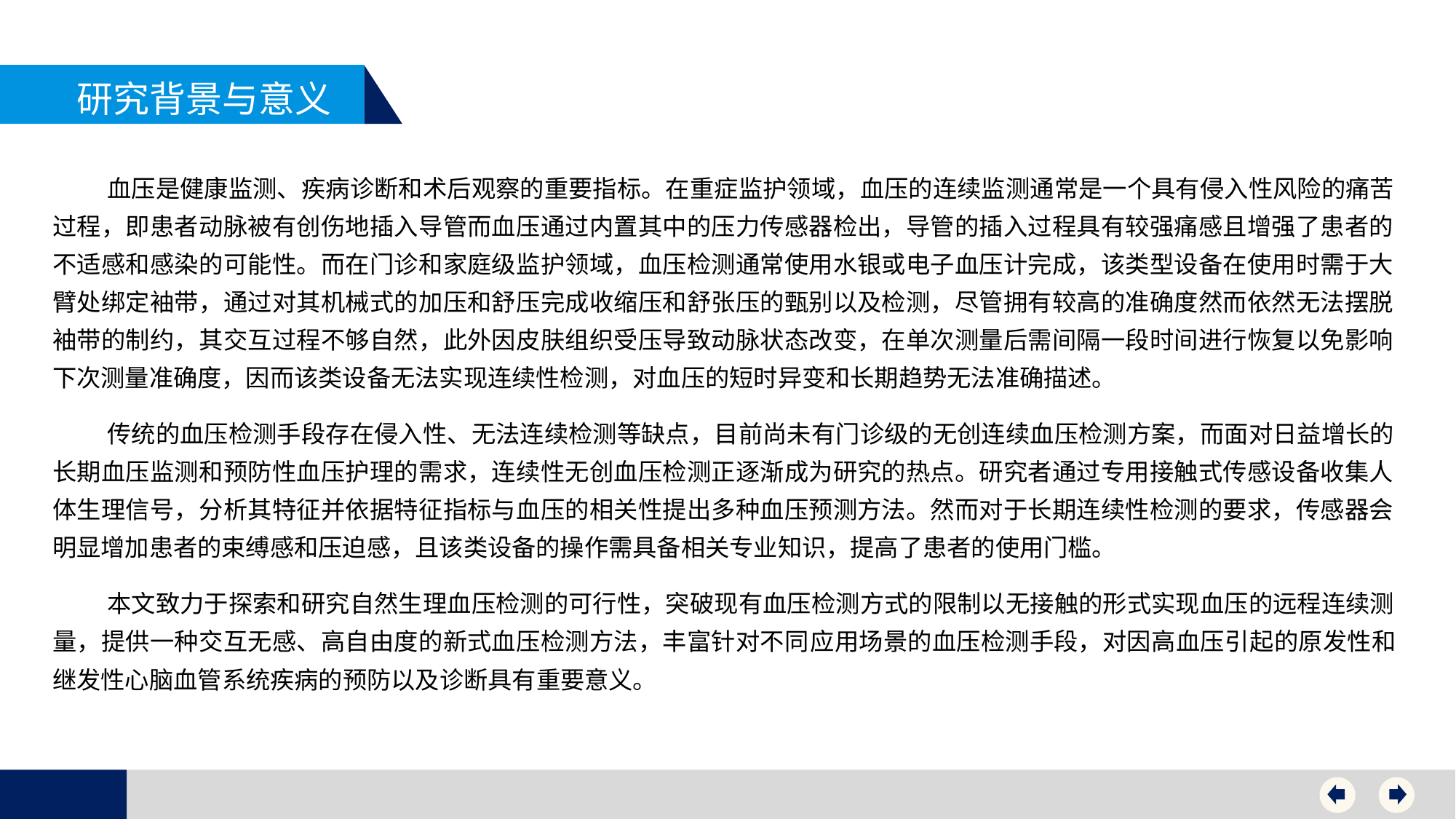

研究背景与意义
血压是健康监测、疾病诊断和术后观察的重要指标。在重症监护领域，血压的连续监测通常是一个具有侵入性风险的痛苦过程，即患者动脉被有创伤地插入导管而血压通过内置其中的压力传感器检出，导管的插入过程具有较强痛感且增强了患者的不适感和感染的可能性。而在门诊和家庭级监护领域，血压检测通常使用水银或电子血压计完成，该类型设备在使用时需于大臂处绑定袖带，通过对其机械式的加压和舒压完成收缩压和舒张压的甄别以及检测，尽管拥有较高的准确度然而依然无法摆脱袖带的制约，其交互过程不够自然，此外因皮肤组织受压导致动脉状态改变，在单次测量后需间隔一段时间进行恢复以免影响下次测量准确度，因而该类设备无法实现连续性检测，对血压的短时异变和长期趋势无法准确描述。
传统的血压检测手段存在侵入性、无法连续检测等缺点，目前尚未有门诊级的无创连续血压检测方案，而面对日益增长的长期血压监测和预防性血压护理的需求，连续性无创血压检测正逐渐成为研究的热点。研究者通过专用接触式传感设备收集人体生理信号，分析其特征并依据特征指标与血压的相关性提出多种血压预测方法。然而对于长期连续性检测的要求，传感器会明显增加患者的束缚感和压迫感，且该类设备的操作需具备相关专业知识，提高了患者的使用门槛。
本文致力于探索和研究自然生理血压检测的可行性，突破现有血压检测方式的限制以无接触的形式实现血压的远程连续测量，提供一种交互无感、高自由度的新式血压检测方法，丰富针对不同应用场景的血压检测手段，对因高血压引起的原发性和继发性心脑血管系统疾病的预防以及诊断具有重要意义。